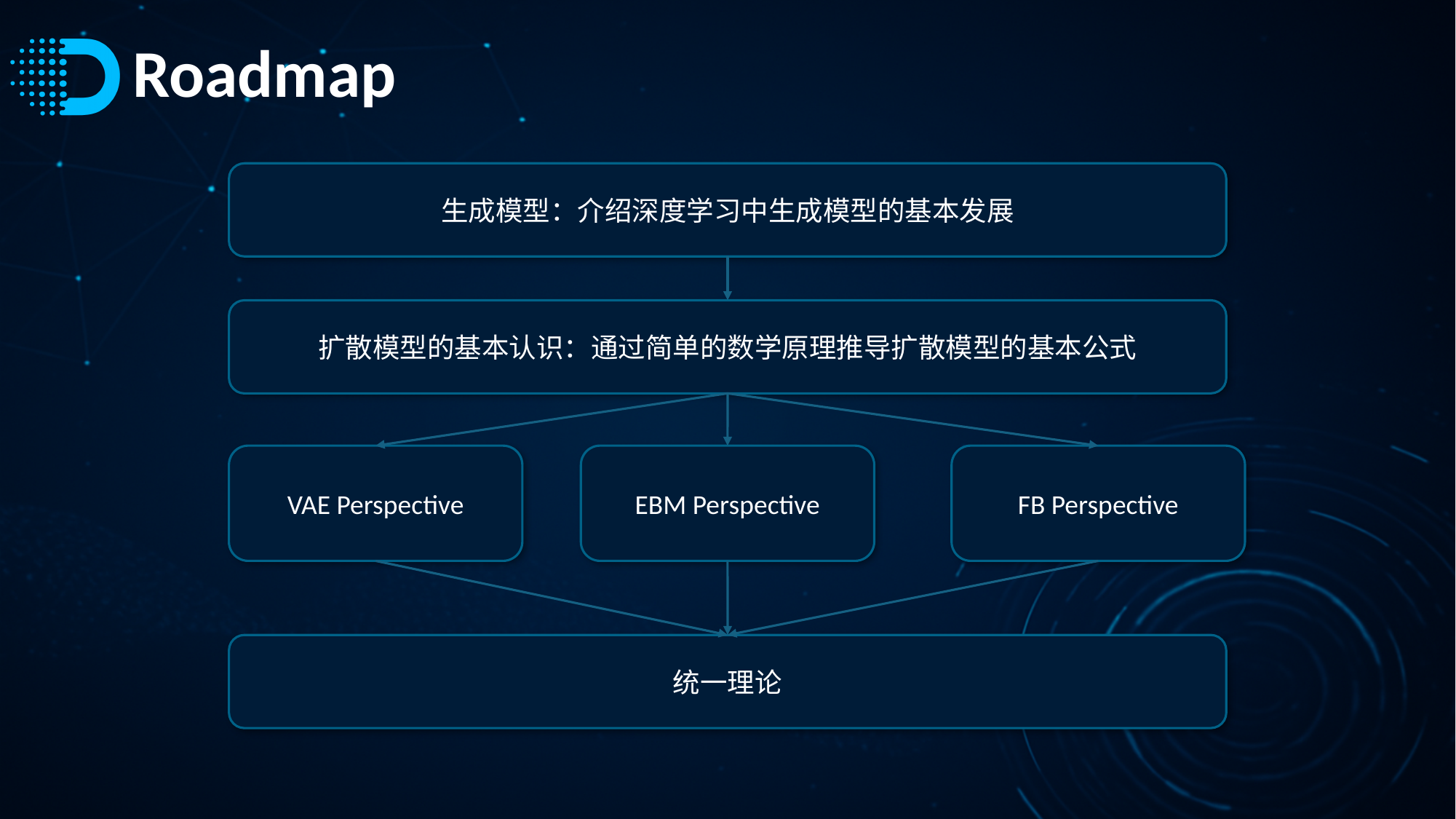

# Roadmap
生成模型：介绍深度学习中生成模型的基本发展
扩散模型的基本认识：通过简单的数学原理推导扩散模型的基本公式
VAE Perspective
EBM Perspective
FB Perspective
统一理论